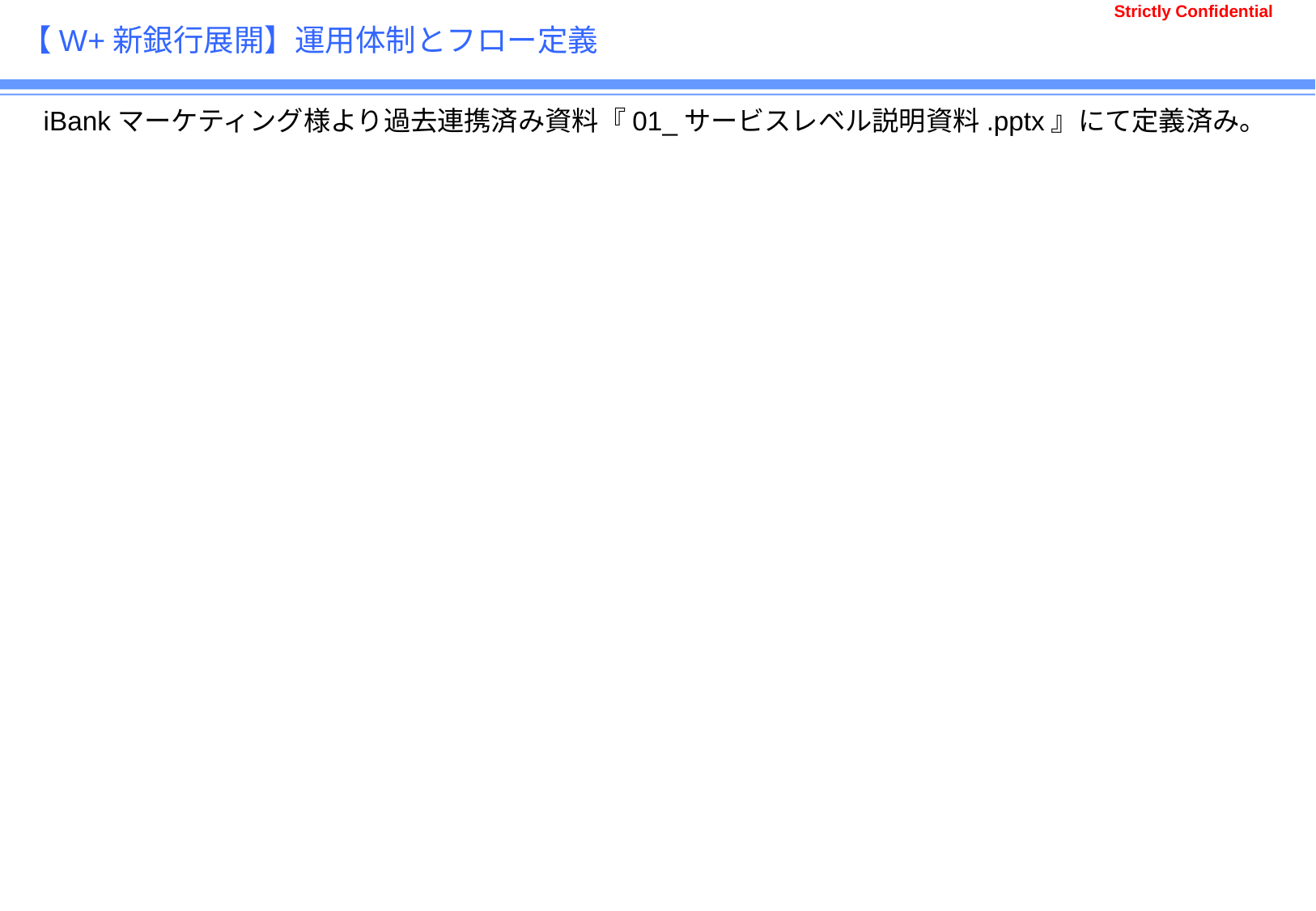

# 【W+新銀行展開】運用体制とフロー定義
iBankマーケティング様より過去連携済み資料『01_サービスレベル説明資料.pptx』にて定義済み。